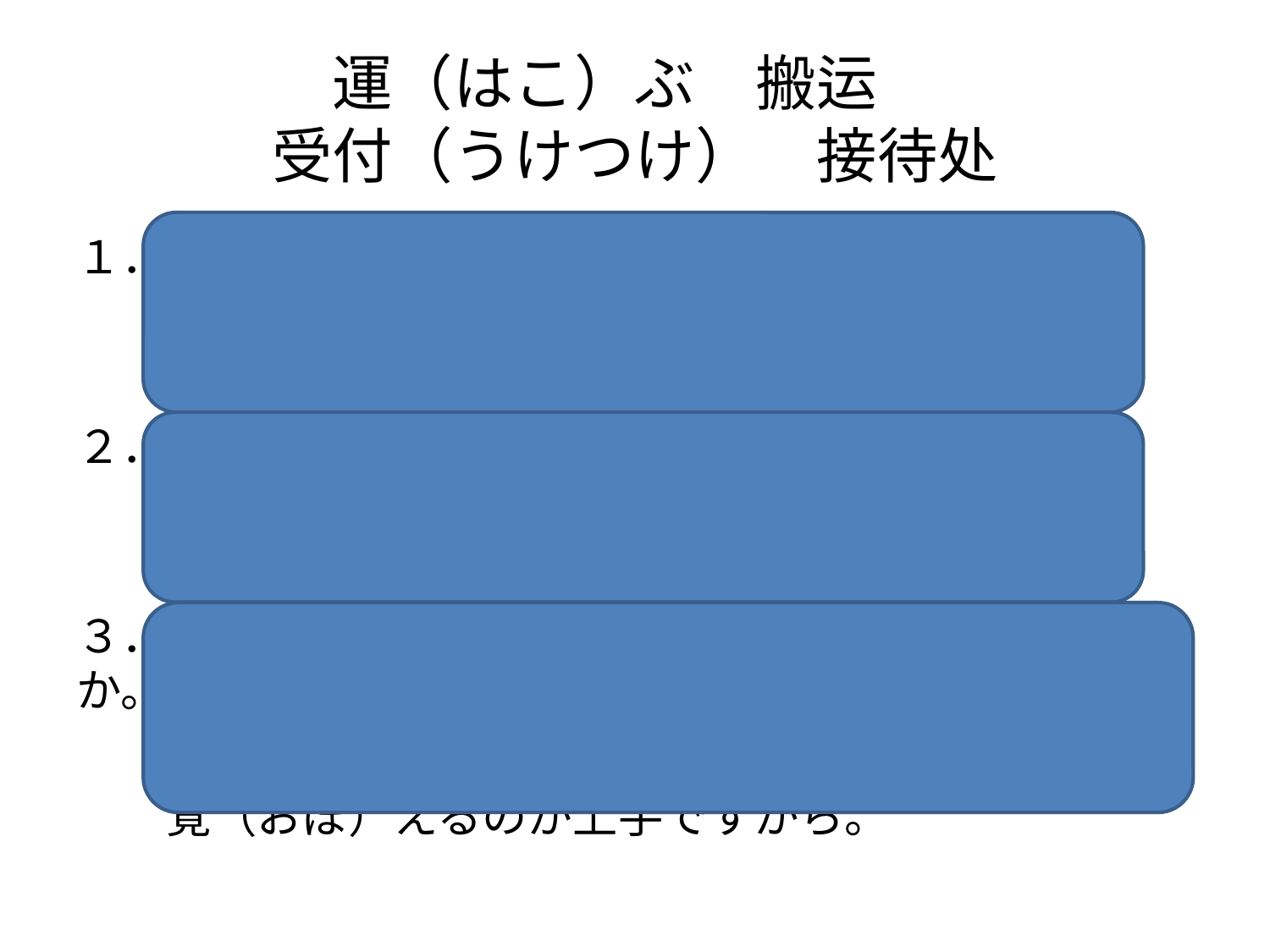

# 運（はこ）ぶ　搬运　 受付（うけつけ）　接待处

１．誰に町を案内（あんない）させましょうか。
　　川口さんに案内させたらどうですか。旅行ガ
　　イドをしていましたから。
２．誰に翻訳（ほんやく）させましょうか。
　　加藤さんに翻訳させたらどうですか。英語が
　　流（りゅう）ちょうですから。
３．誰に受付（うけつけ）に座（すわ）らせましょうか。
　　太田さんに座らせたらどうですか。人の名前を
　　覚（おぼ）えるのが上手ですから。